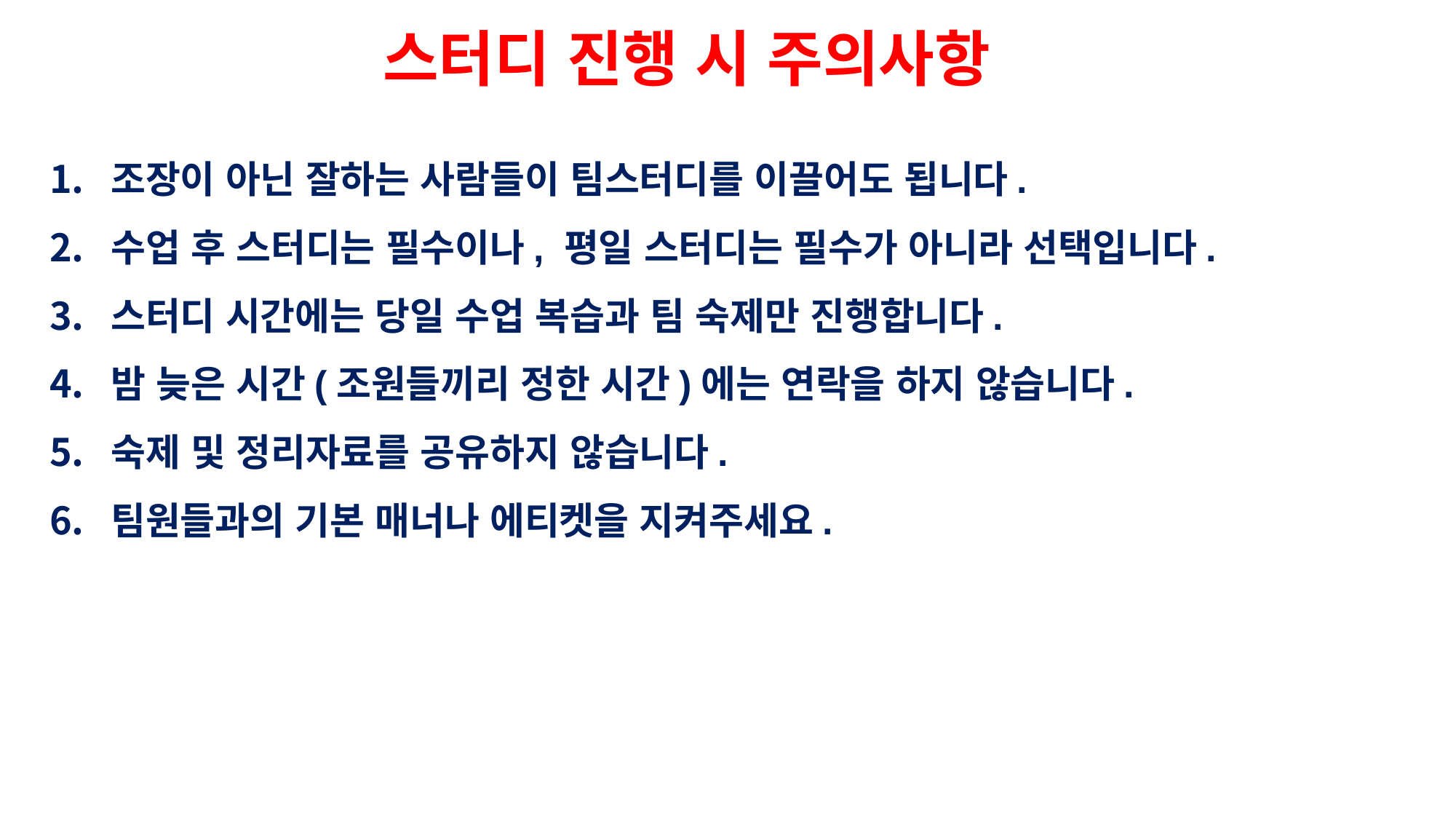

스터디 진행 시 주의사항
조장이 아닌 잘하는 사람들이 팀스터디를 이끌어도 됩니다.
수업 후 스터디는 필수이나, 평일 스터디는 필수가 아니라 선택입니다.
스터디 시간에는 당일 수업 복습과 팀 숙제만 진행합니다.
밤 늦은 시간(조원들끼리 정한 시간)에는 연락을 하지 않습니다.
숙제 및 정리자료를 공유하지 않습니다.
팀원들과의 기본 매너나 에티켓을 지켜주세요.